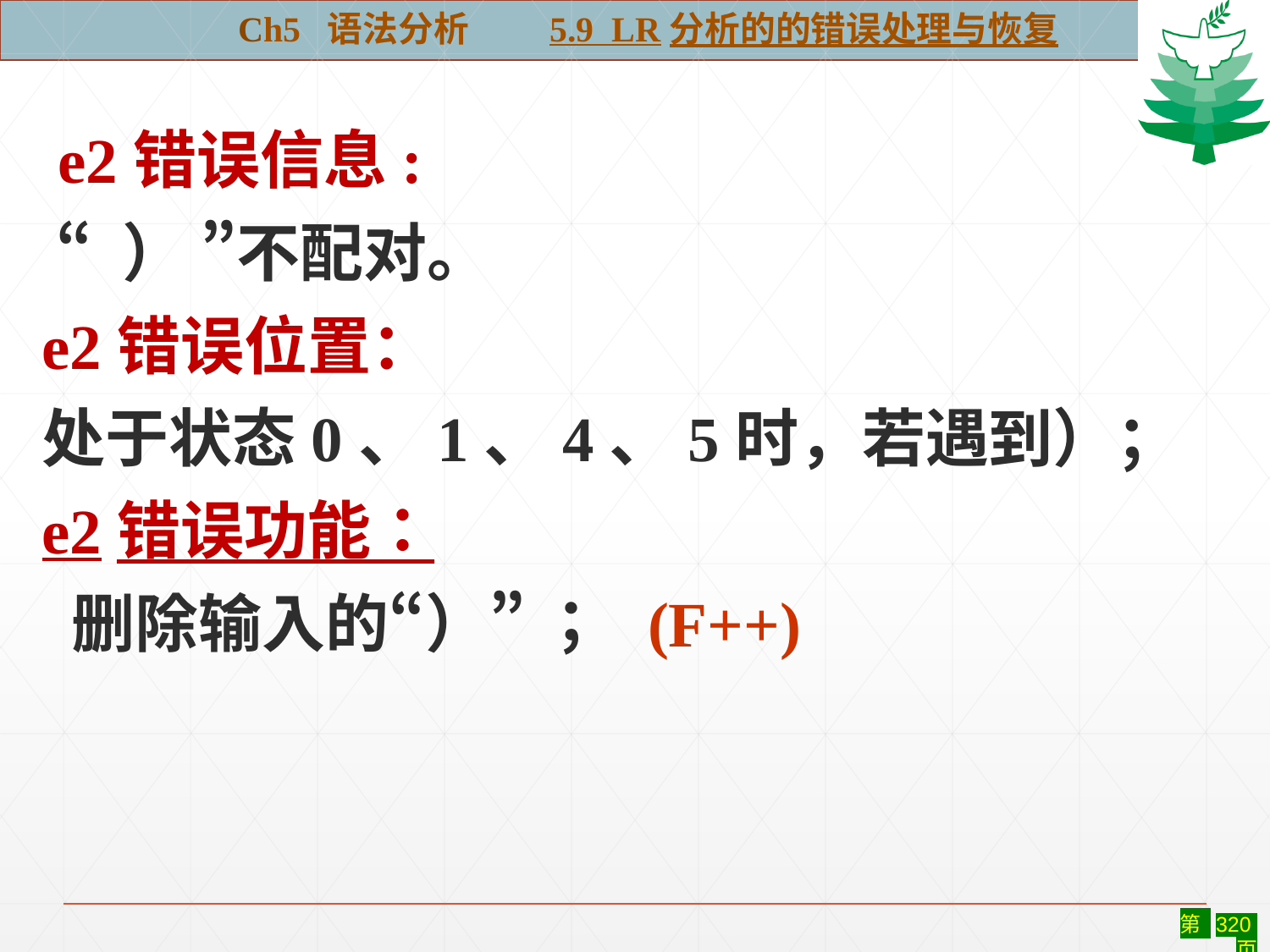

Ch5  语法分析         5.9  LR分析的的错误处理与恢复
#
 e2错误信息:
 “ ） ”不配对。
e2错误位置：
处于状态0、1、4、5时，若遇到）；
e2错误功能：
 删除输入的“）” ；  (F++)